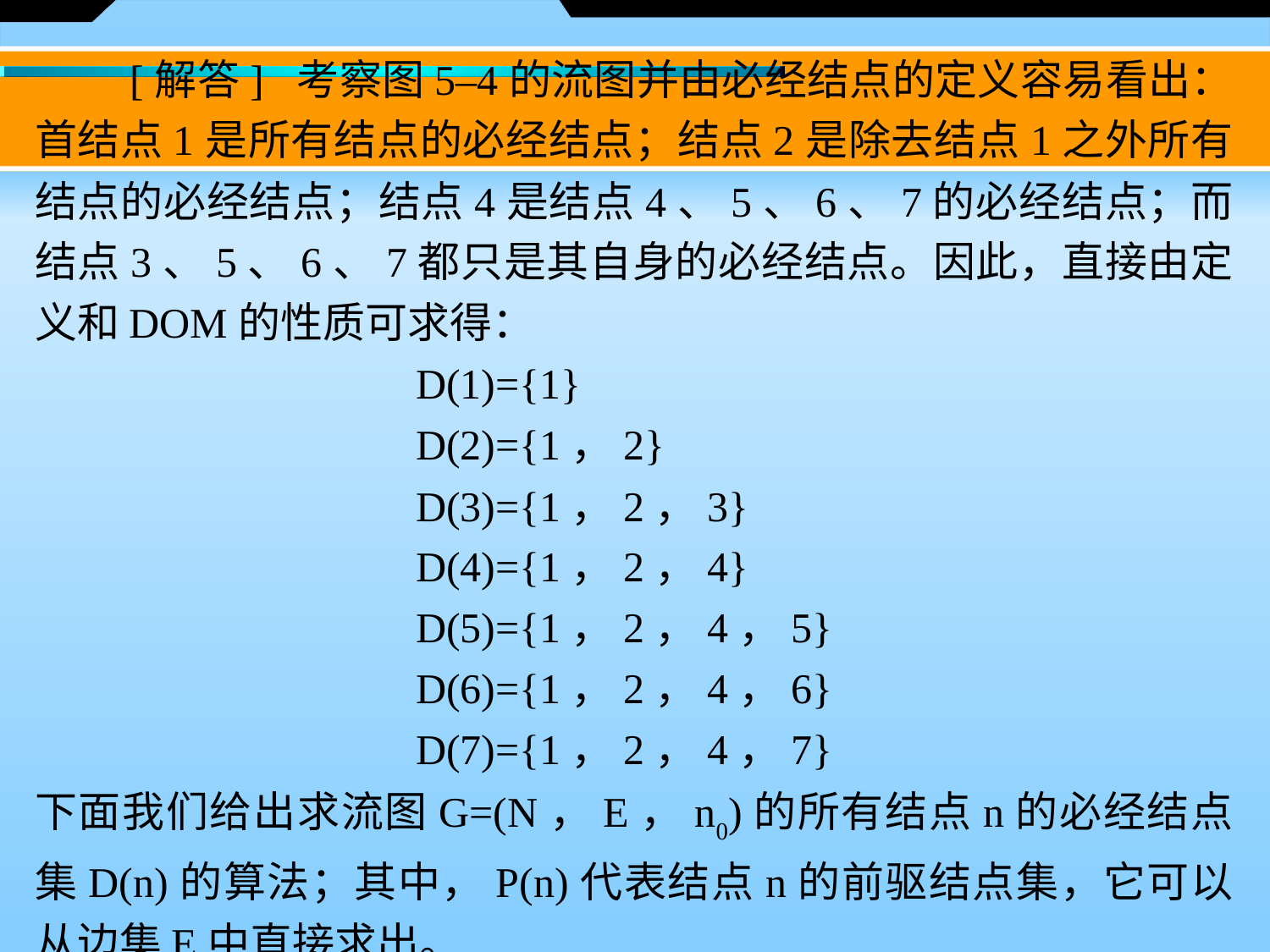

[解答]  考察图5–4的流图并由必经结点的定义容易看出：首结点1是所有结点的必经结点；结点2是除去结点1之外所有结点的必经结点；结点4是结点4、5、6、7的必经结点；而结点3、5、6、7都只是其自身的必经结点。因此，直接由定义和DOM的性质可求得：
			D(1)={1}
			D(2)={1，2}
			D(3)={1，2，3}
			D(4)={1，2，4}
			D(5)={1，2，4，5}
			D(6)={1，2，4，6}
			D(7)={1，2，4，7}
下面我们给出求流图G=(N，E，n0)的所有结点n的必经结点集D(n)的算法；其中，P(n)代表结点n的前驱结点集，它可以从边集E中直接求出。